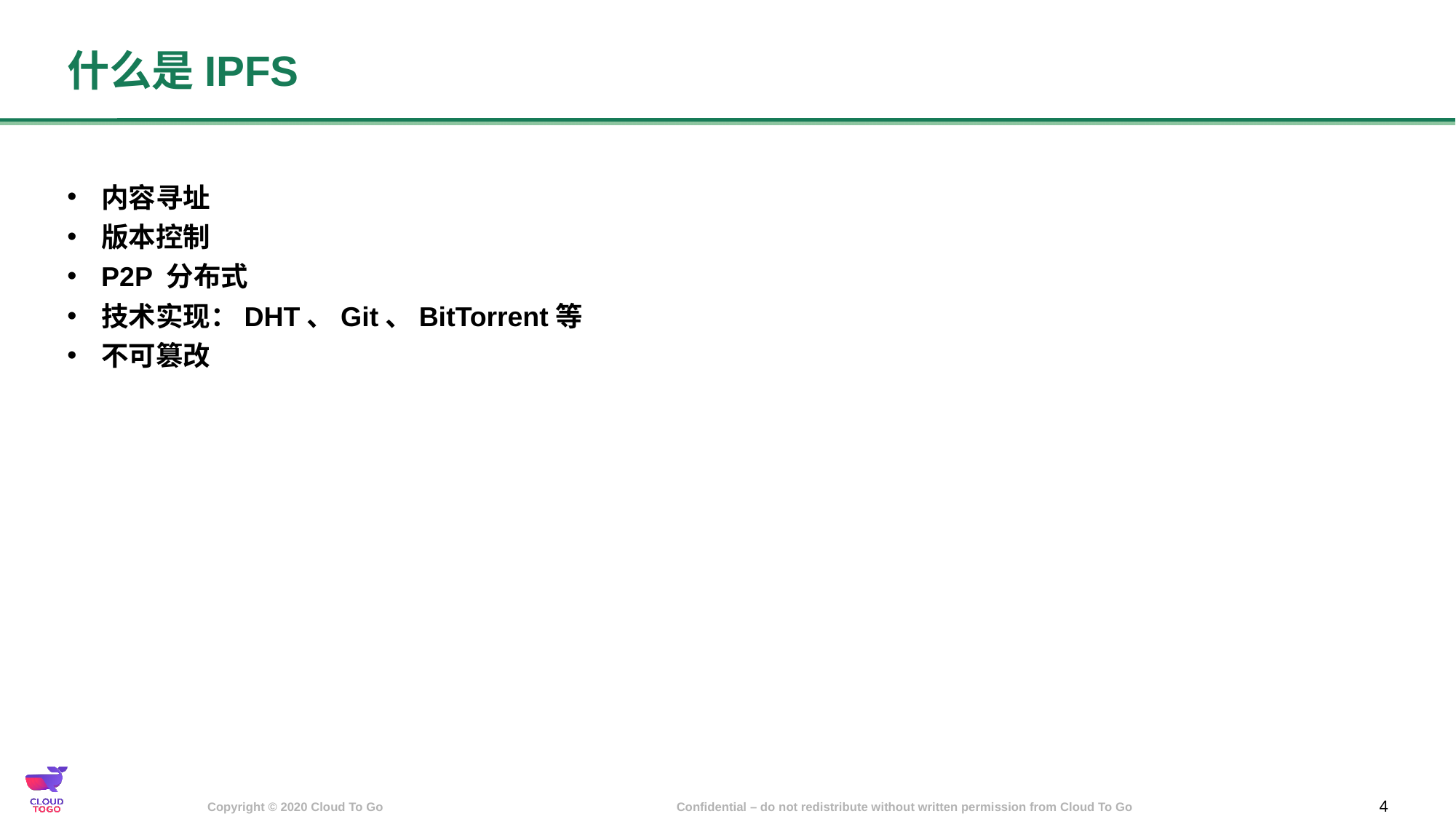

# 什么是IPFS
内容寻址
版本控制
P2P 分布式
技术实现：DHT、Git、BitTorrent等
不可篡改